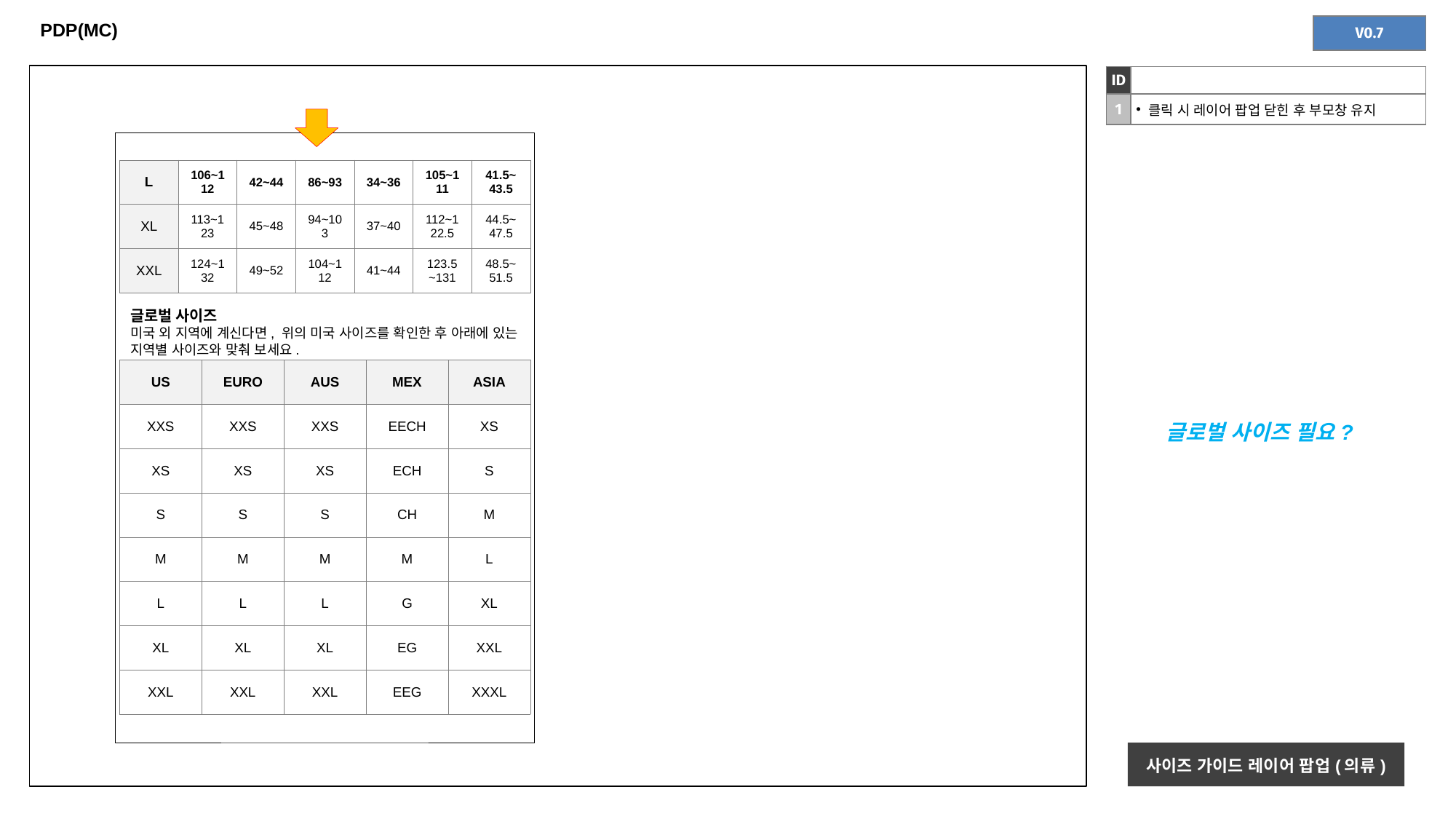

# PDP(MC)
| V0.7 |
| --- |

| ID |  |
| --- | --- |
| 1 | 클릭 시 레이어 팝업 닫힌 후 부모창 유지 |

| L | 106~112 | 42~44 | 86~93 | 34~36 | 105~111 | 41.5~43.5 |
| --- | --- | --- | --- | --- | --- | --- |
| XL | 113~123 | 45~48 | 94~103 | 37~40 | 112~122.5 | 44.5~47.5 |
| XXL | 124~132 | 49~52 | 104~112 | 41~44 | 123.5~131 | 48.5~51.5 |
글로벌 사이즈
미국 외 지역에 계신다면, 위의 미국 사이즈를 확인한 후 아래에 있는 지역별 사이즈와 맞춰 보세요.
| US | EURO | AUS | MEX | ASIA |
| --- | --- | --- | --- | --- |
| XXS | XXS | XXS | EECH | XS |
| XS | XS | XS | ECH | S |
| S | S | S | CH | M |
| M | M | M | M | L |
| L | L | L | G | XL |
| XL | XL | XL | EG | XXL |
| XXL | XXL | XXL | EEG | XXXL |
글로벌 사이즈 필요?
사이즈 가이드 레이어 팝업(의류)